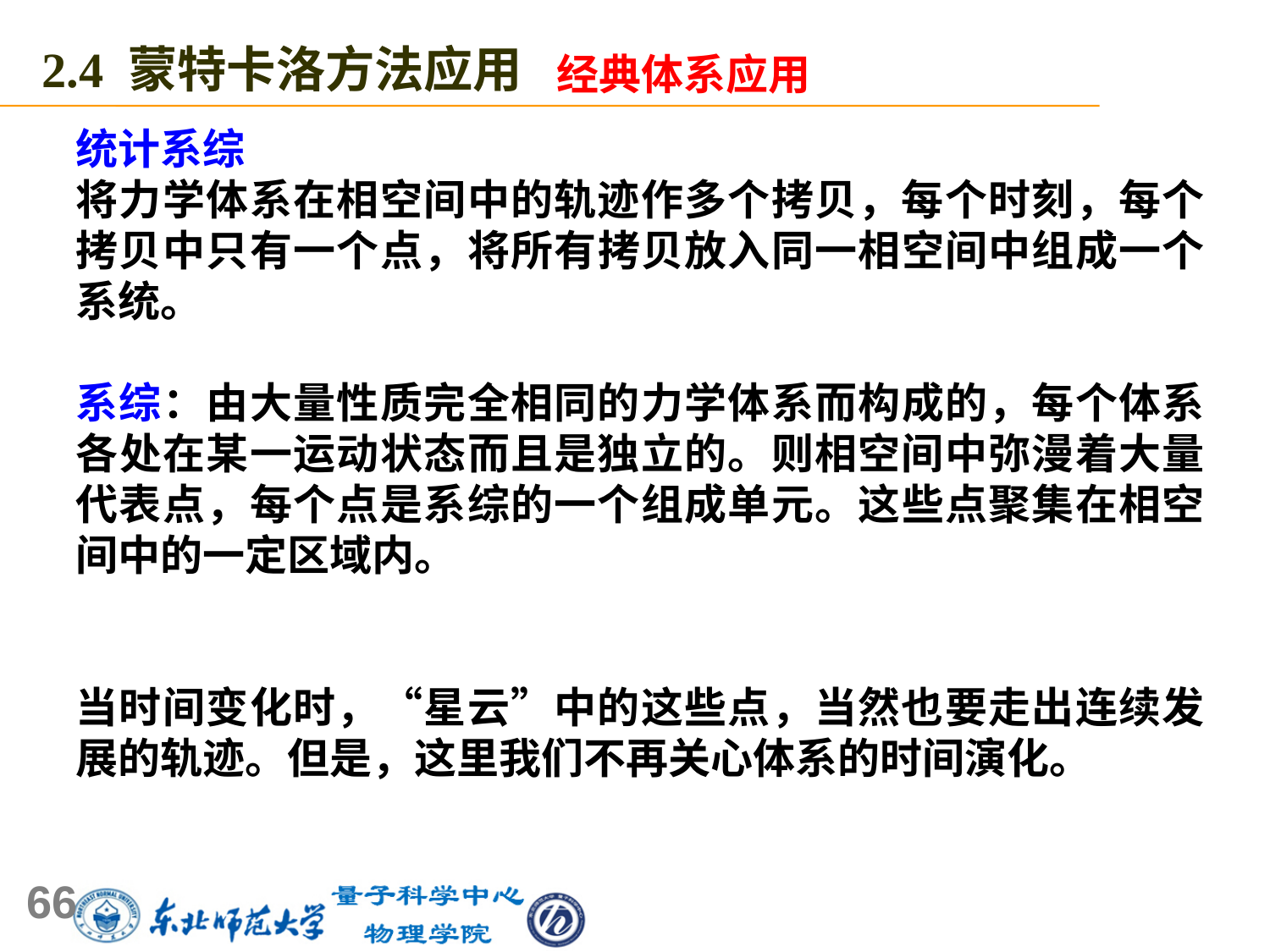

2.4 蒙特卡洛方法应用
经典体系应用

统计系综
将力学体系在相空间中的轨迹作多个拷贝，每个时刻，每个拷贝中只有一个点，将所有拷贝放入同一相空间中组成一个系统。

系综：由大量性质完全相同的力学体系而构成的，每个体系各处在某一运动状态而且是独立的。则相空间中弥漫着大量代表点，每个点是系综的一个组成单元。这些点聚集在相空间中的一定区域内。

当时间变化时，“星云”中的这些点，当然也要走出连续发展的轨迹。但是，这里我们不再关心体系的时间演化。
66